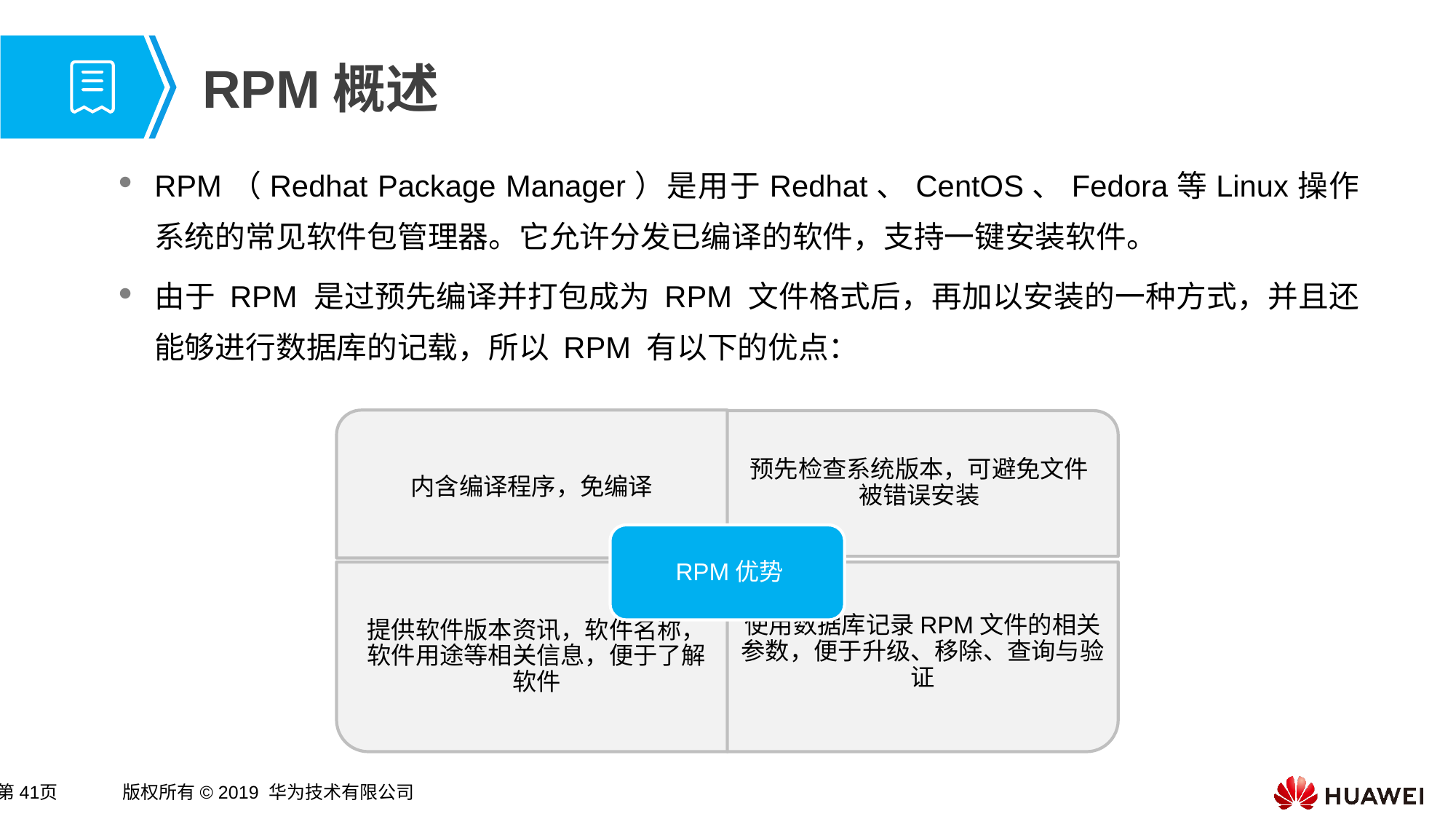

# RPM概述
RPM（Redhat Package Manager）是用于Redhat、CentOS、Fedora等Linux操作系统的常见软件包管理器。它允许分发已编译的软件，支持一键安装软件。
由于 RPM 是过预先编译并打包成为 RPM 文件格式后，再加以安装的一种方式，并且还能够进行数据库的记载，所以 RPM 有以下的优点：

内含编译程序，免编译
预先检查系统版本，可避免文件被错误安装
提供软件版本资讯，软件名称，软件用途等相关信息，便于了解软件
使用数据库记录RPM文件的相关参数，便于升级、移除、查询与验证
RPM优势